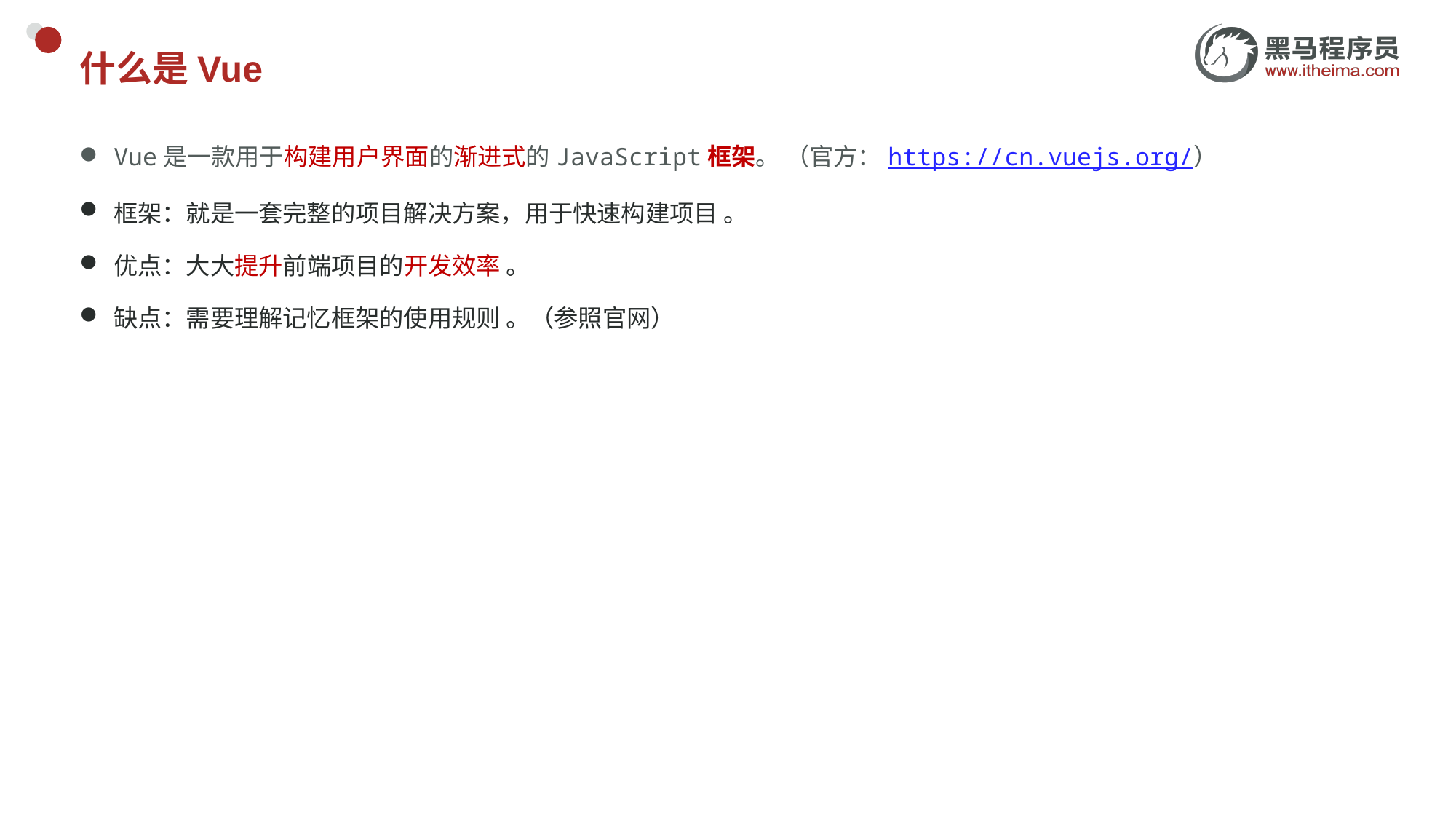

# 什么是Vue
Vue是一款用于构建用户界面的渐进式的JavaScript框架。 （官方：https://cn.vuejs.org/）
框架：就是一套完整的项目解决方案，用于快速构建项目 。
优点：大大提升前端项目的开发效率 。
缺点：需要理解记忆框架的使用规则 。（参照官网）